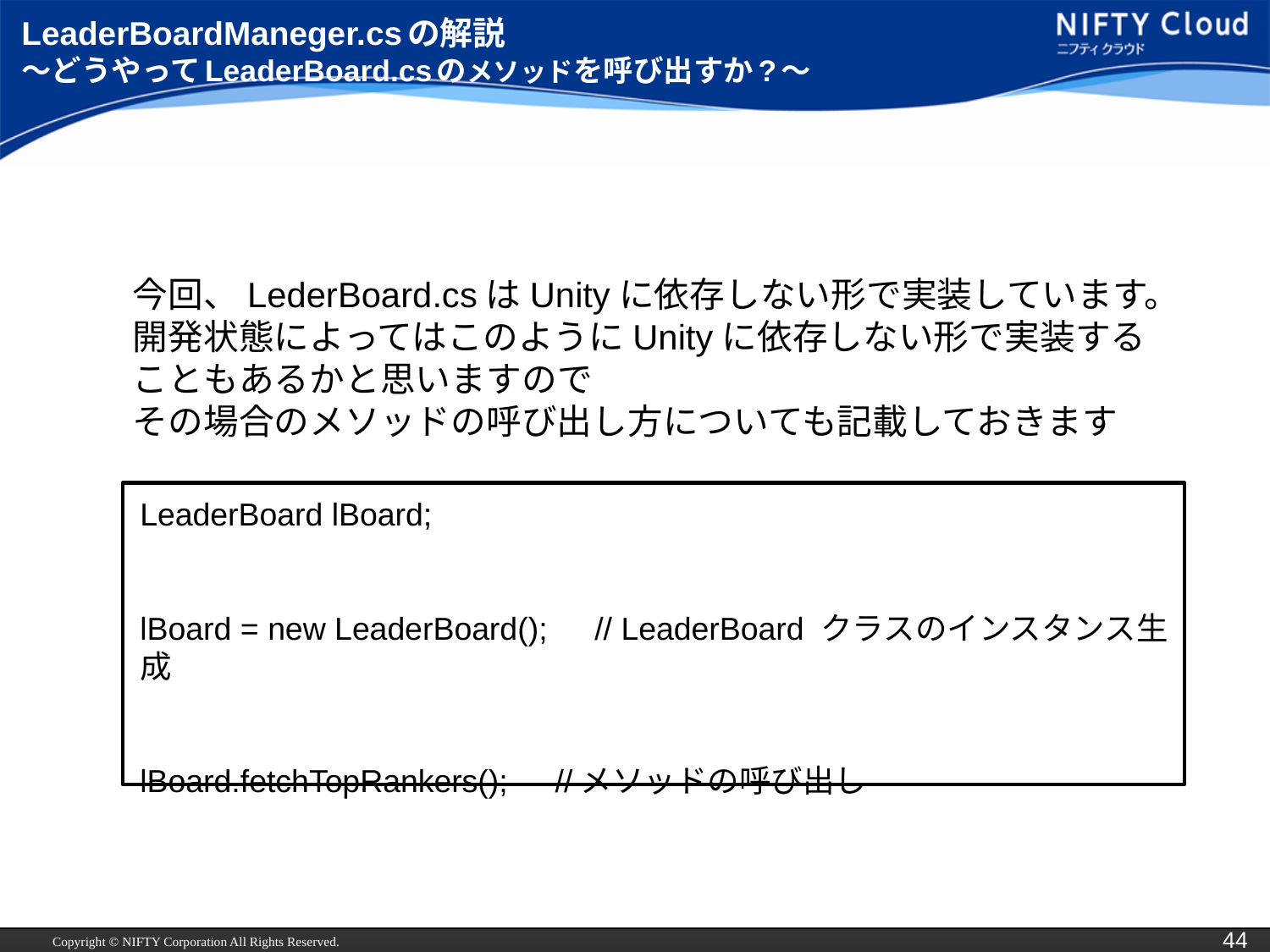

# LeaderBoardManeger.csの解説 ～どうやってLeaderBoard.csのメソッドを呼び出すか?～
今回、LederBoard.csはUnityに依存しない形で実装しています。
開発状態によってはこのようにUnityに依存しない形で実装することもあるかと思いますので
その場合のメソッドの呼び出し方についても記載しておきます

LeaderBoard lBoard;

lBoard = new LeaderBoard();　// LeaderBoard クラスのインスタンス生成

lBoard.fetchTopRankers();　//メソッドの呼び出し